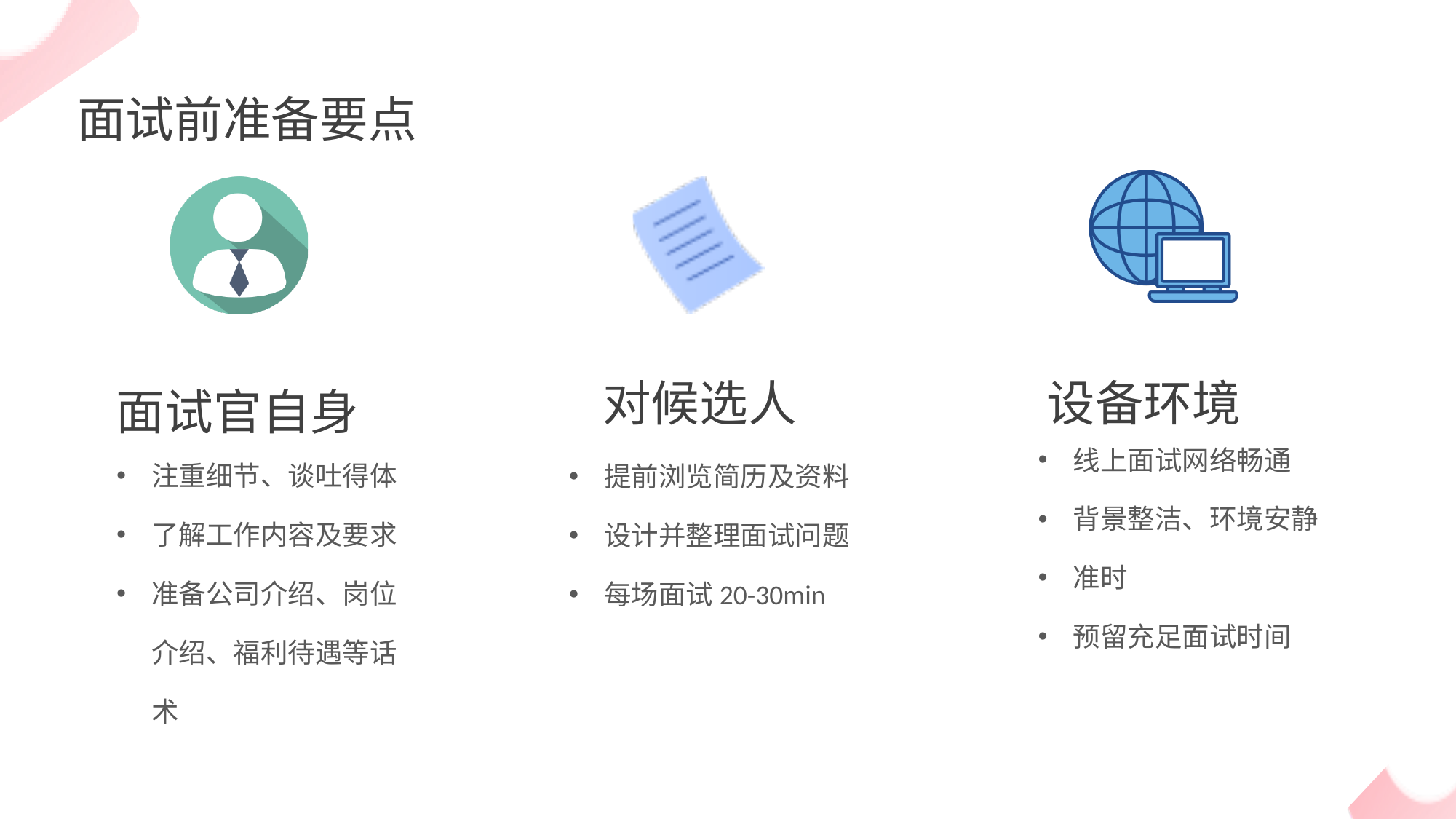

面试前准备要点

对候选人
设备环境
面试官自身

线上面试网络畅通
背景整洁、环境安静
准时
预留充足面试时间

注重细节、谈吐得体
了解工作内容及要求
准备公司介绍、岗位介绍、福利待遇等话术

提前浏览简历及资料
设计并整理面试问题
每场面试20-30min